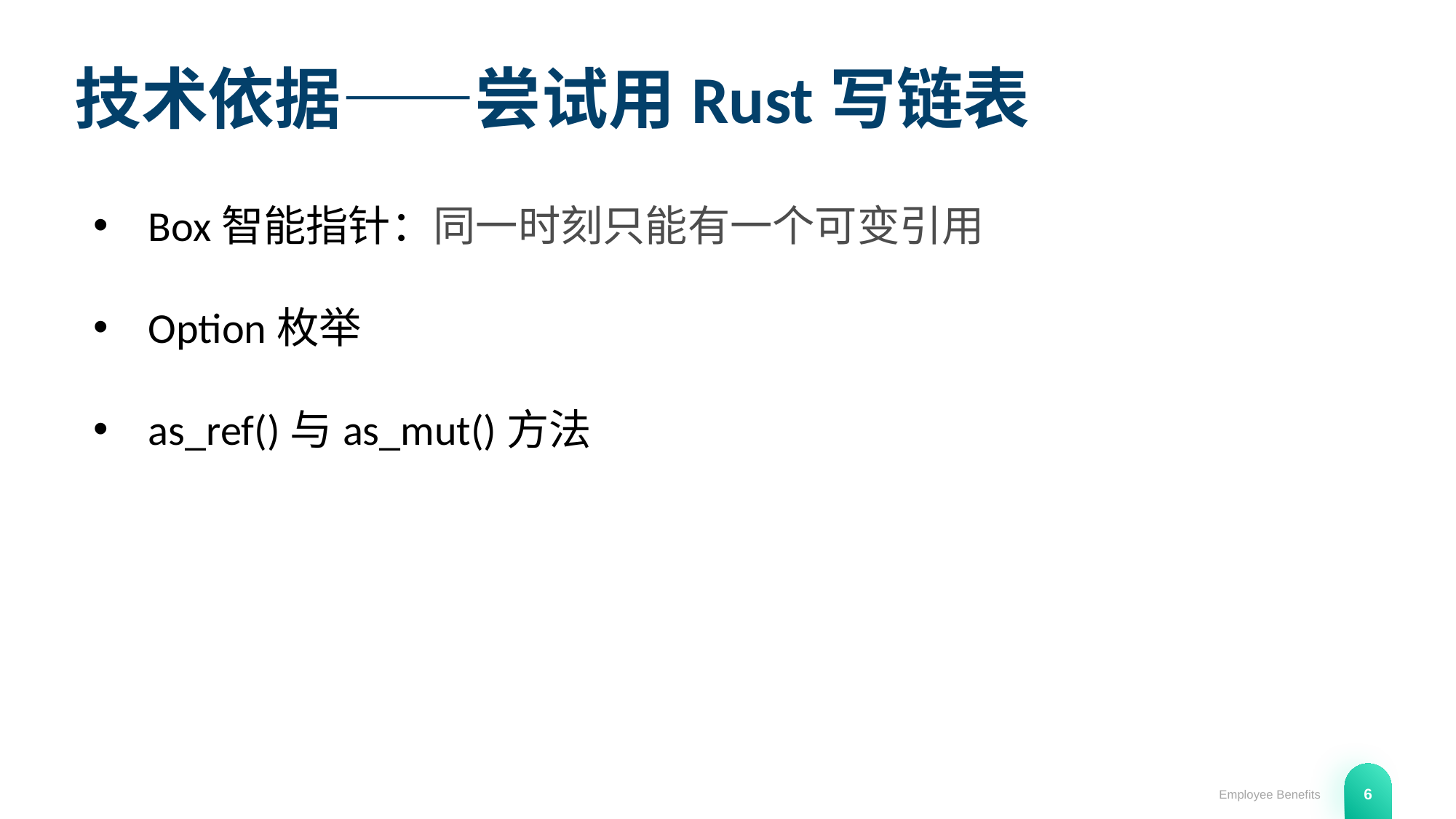

# 技术依据——尝试用Rust写链表
Box智能指针：同一时刻只能有一个可变引用

Option枚举

as_ref()与as_mut()方法